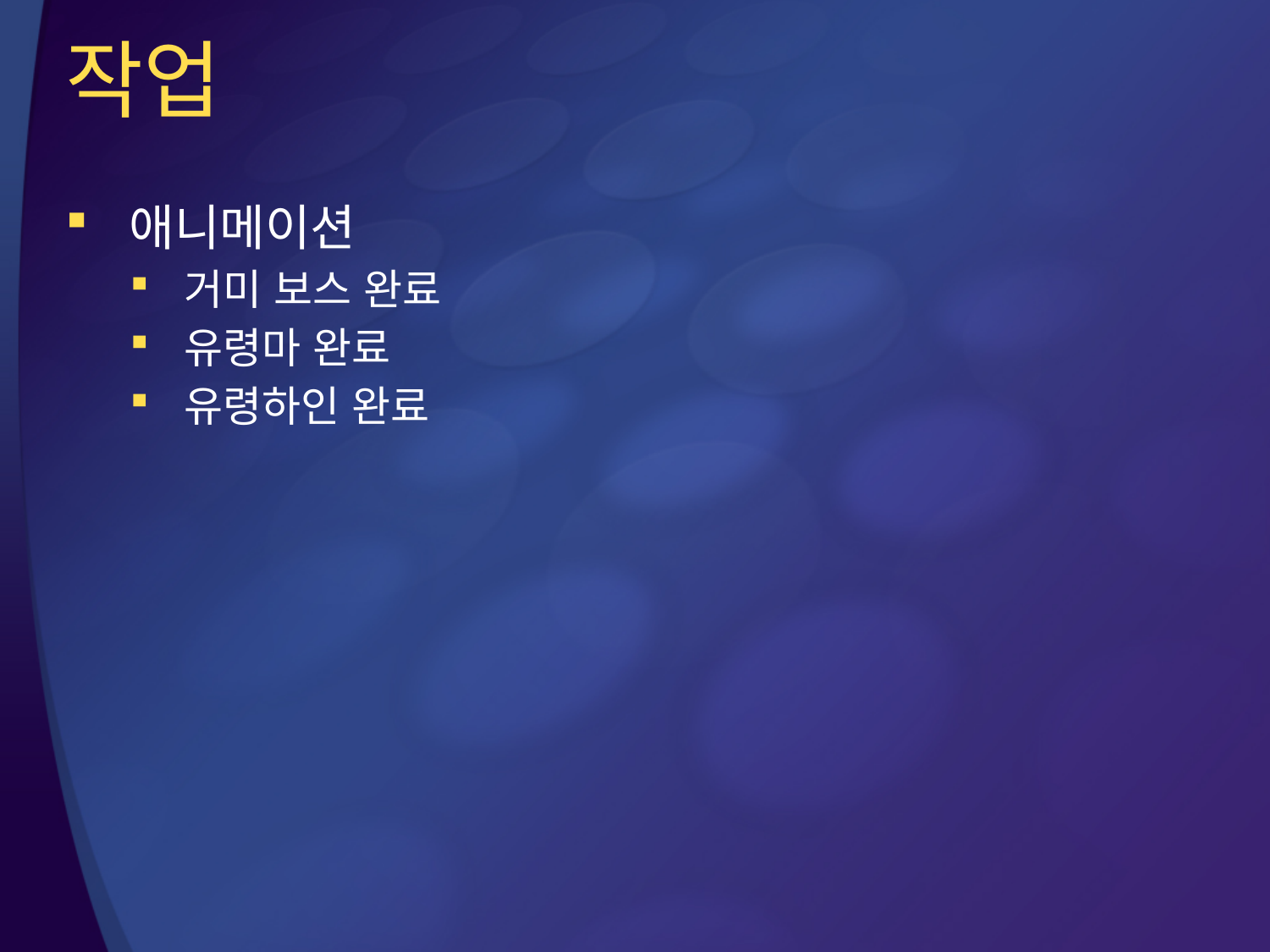

# 작업
애니메이션
거미 보스 완료
유령마 완료
유령하인 완료